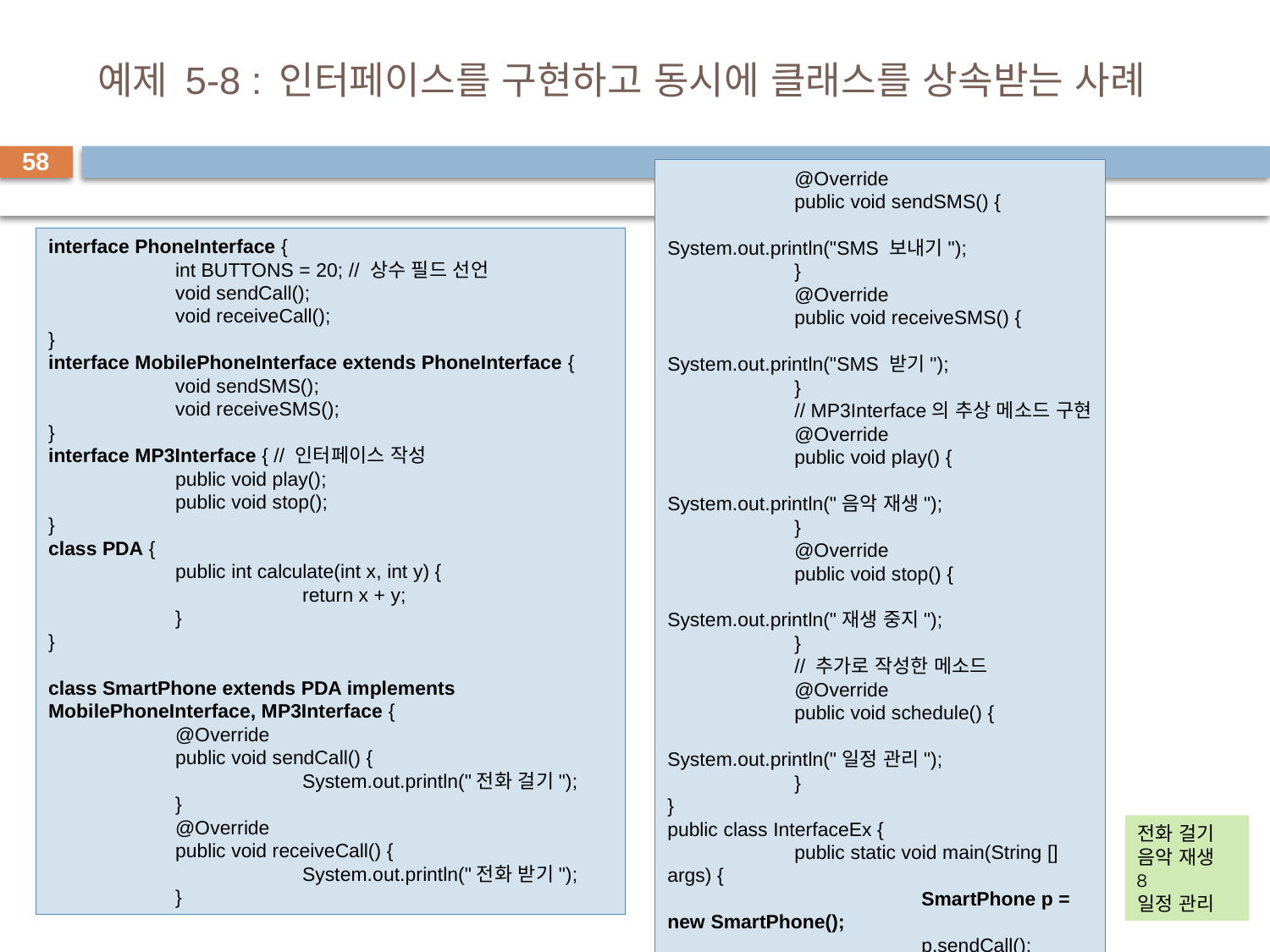

# 예제 5-8 : 인터페이스를 구현하고 동시에 클래스를 상속받는 사례
58
	@Override
	public void sendSMS() {
		System.out.println("SMS 보내기");
	}
	@Override
	public void receiveSMS() {
		System.out.println("SMS 받기");
	}
	// MP3Interface의 추상 메소드 구현
	@Override
	public void play() {
		System.out.println("음악 재생");
	}
	@Override
	public void stop() {
		System.out.println("재생 중지");
	}
	// 추가로 작성한 메소드
	@Override
	public void schedule() {
		System.out.println("일정 관리");
	}
}
public class InterfaceEx {
	public static void main(String [] args) {
		SmartPhone p = new SmartPhone();
		p.sendCall();
		p.play();
		System.out.println(p.calculate(3,5));
		p.schedule();
	}
}
interface PhoneInterface {
	int BUTTONS = 20; // 상수 필드 선언
	void sendCall();
	void receiveCall();
}
interface MobilePhoneInterface extends PhoneInterface {
	void sendSMS();
	void receiveSMS();
}
interface MP3Interface { // 인터페이스 작성
	public void play();
	public void stop();
}
class PDA {
	public int calculate(int x, int y) {
		return x + y;
	}
}

class SmartPhone extends PDA implements 	MobilePhoneInterface, MP3Interface {
	@Override
	public void sendCall() {
		System.out.println("전화 걸기");
	}
	@Override
	public void receiveCall() {
		System.out.println("전화 받기");
	}
전화 걸기
음악 재생
8
일정 관리